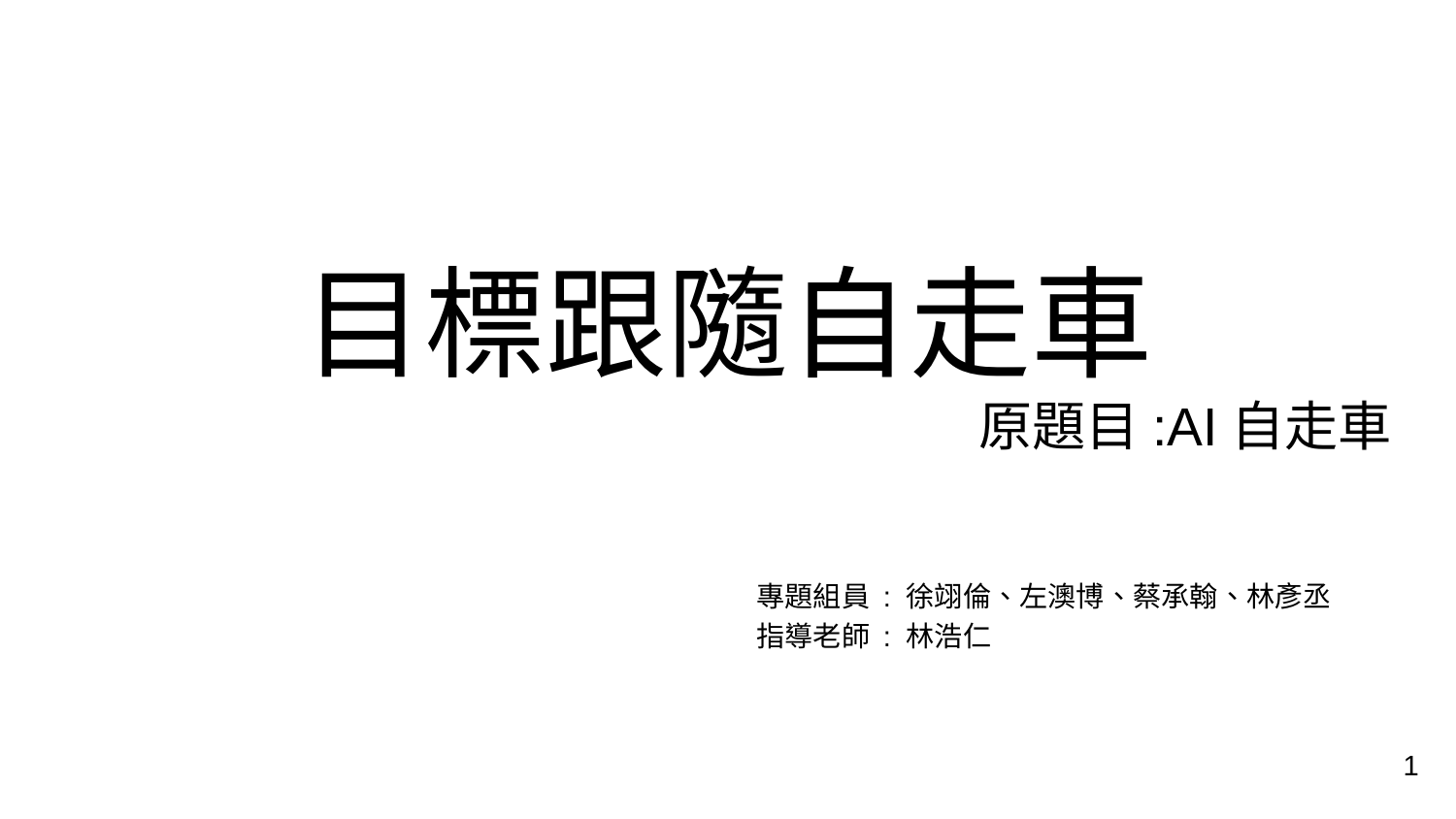

# 目標跟隨自走車
原題目:AI自走車
專題組員 : 徐翊倫、左澳博、蔡承翰、林彥丞
指導老師 : 林浩仁
1